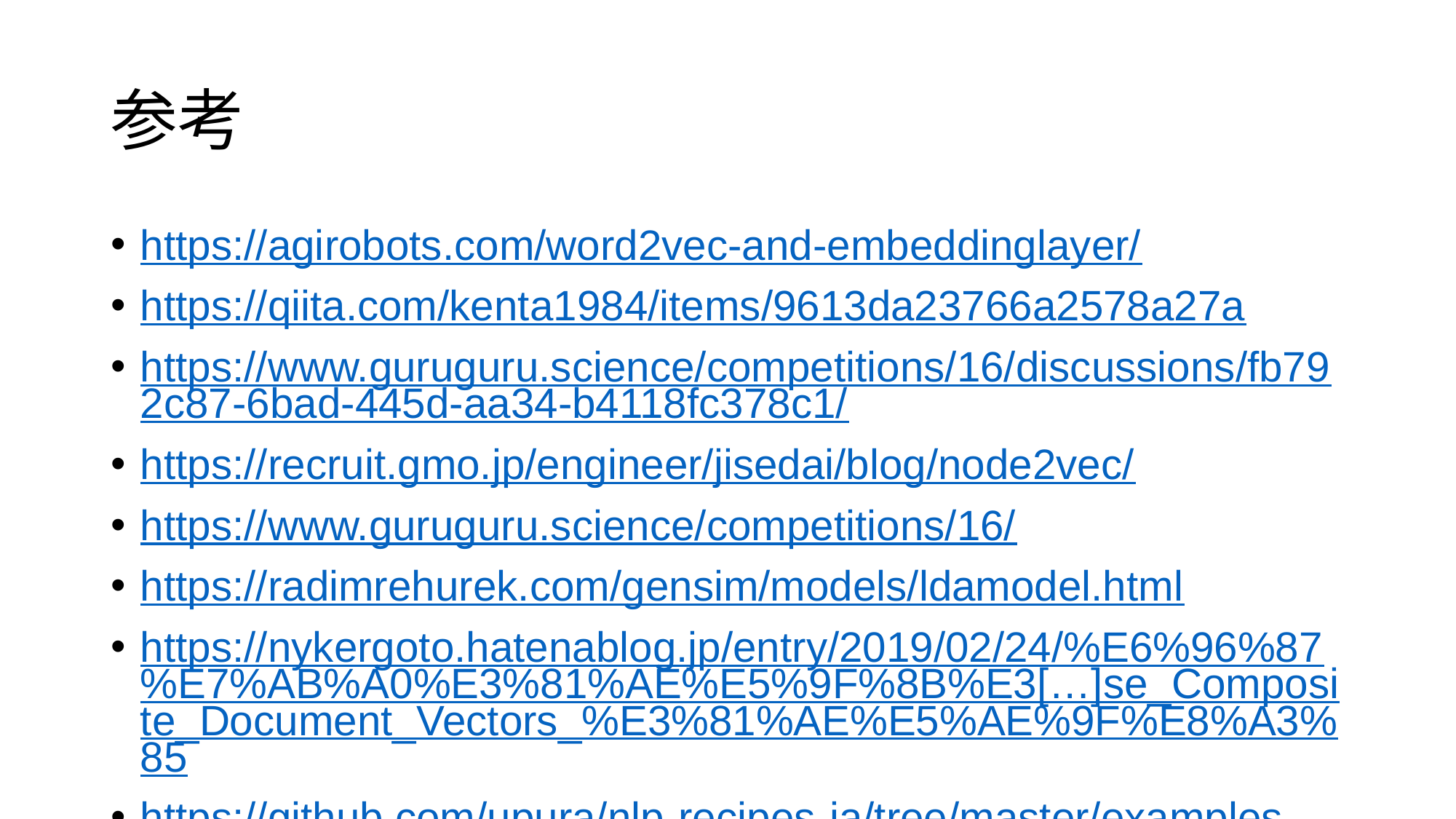

# 参考
https://agirobots.com/word2vec-and-embeddinglayer/
https://qiita.com/kenta1984/items/9613da23766a2578a27a
https://www.guruguru.science/competitions/16/discussions/fb792c87-6bad-445d-aa34-b4118fc378c1/
https://recruit.gmo.jp/engineer/jisedai/blog/node2vec/
https://www.guruguru.science/competitions/16/
https://radimrehurek.com/gensim/models/ldamodel.html
https://nykergoto.hatenablog.jp/entry/2019/02/24/%E6%96%87%E7%AB%A0%E3%81%AE%E5%9F%8B%E3[…]se_Composite_Document_Vectors_%E3%81%AE%E5%AE%9F%E8%A3%85
https://github.com/upura/nlp-recipes-ja/tree/master/examples